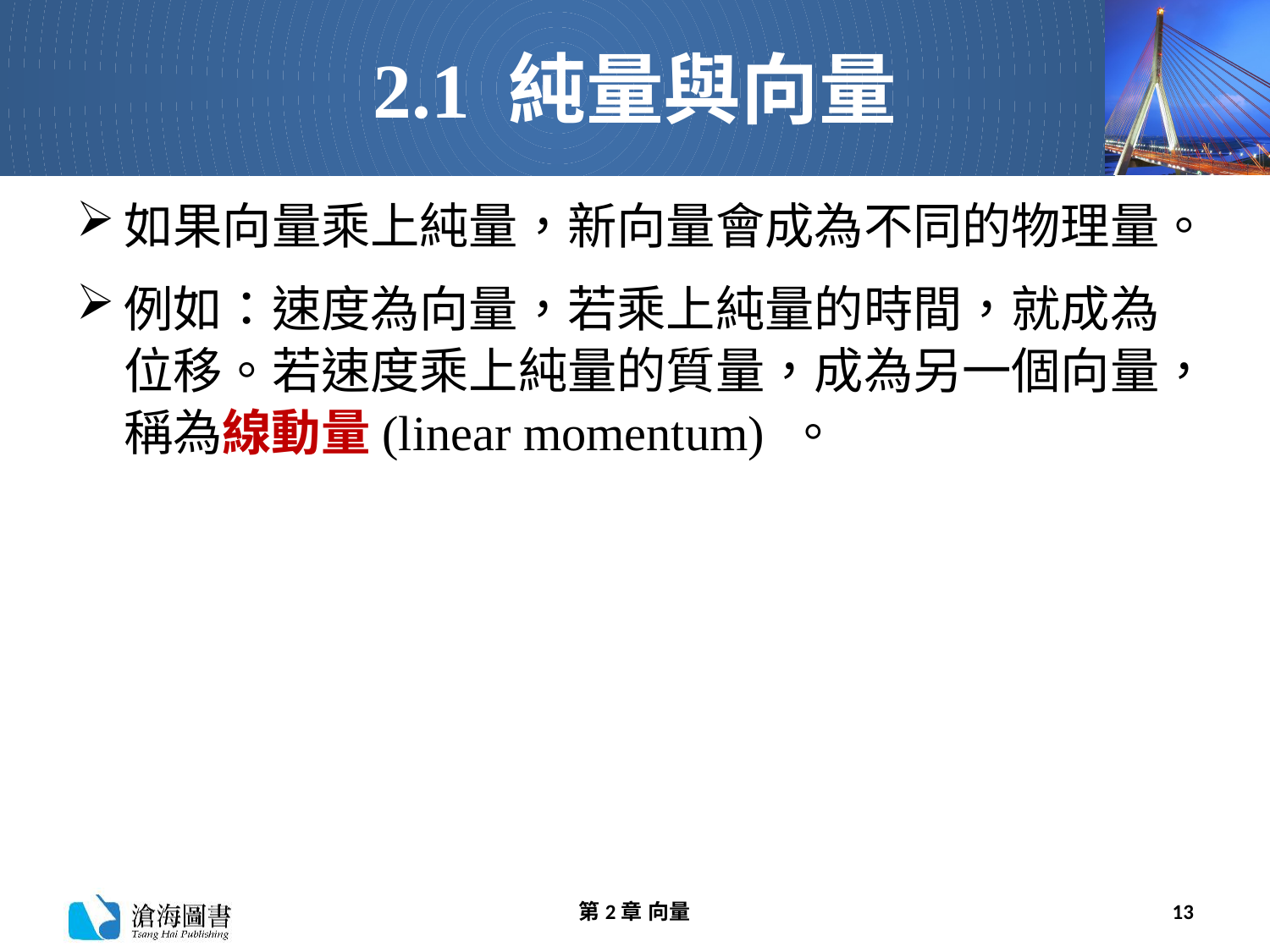

# 2.1 純量與向量
如果向量乘上純量，新向量會成為不同的物理量。
例如：速度為向量，若乘上純量的時間，就成為位移。若速度乘上純量的質量，成為另一個向量，稱為線動量(linear momentum) 。

第2章 向量
13